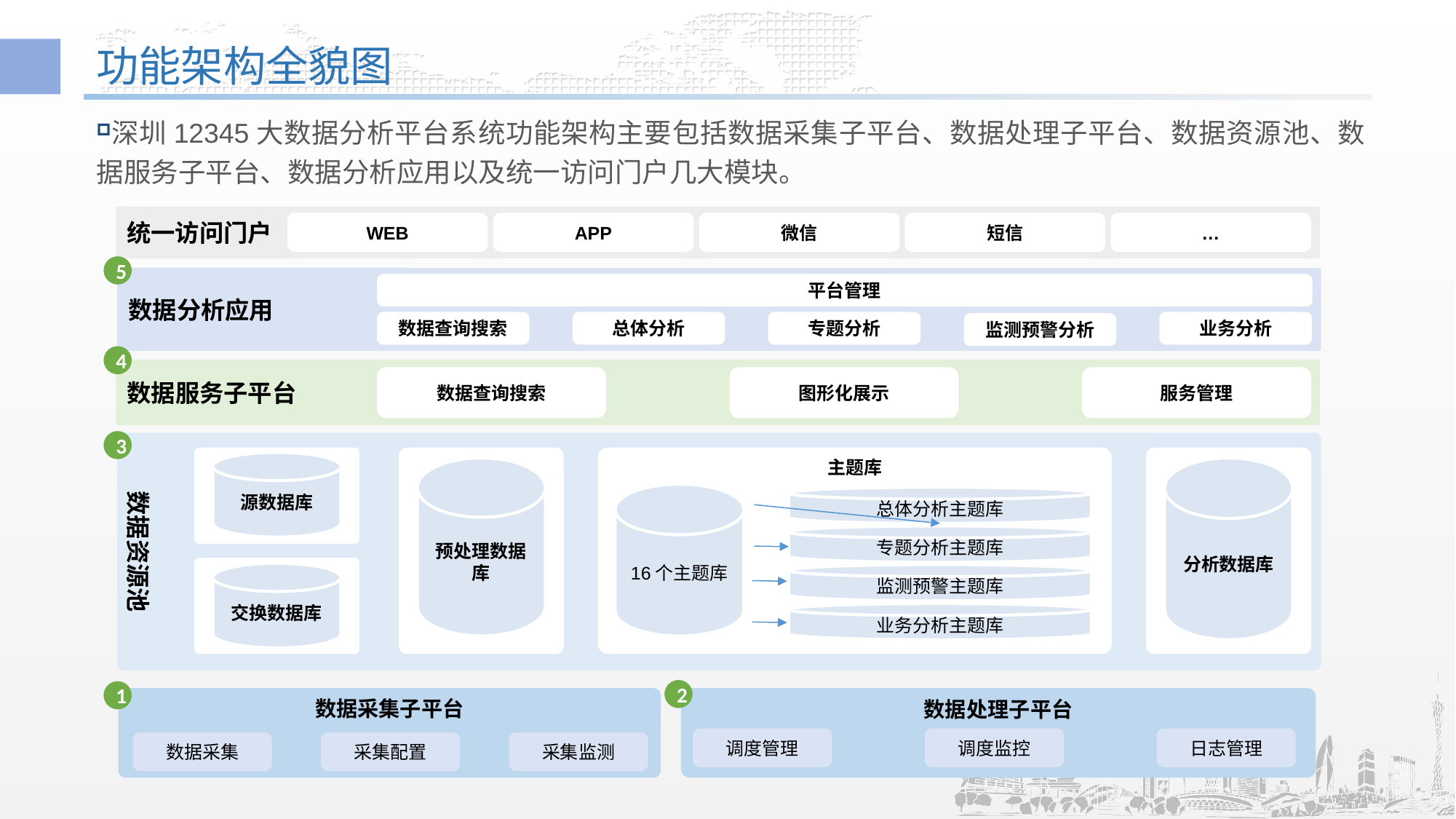

# 功能架构全貌图
深圳12345大数据分析平台系统功能架构主要包括数据采集子平台、数据处理子平台、数据资源池、数据服务子平台、数据分析应用以及统一访问门户几大模块。
统一访问门户
WEB
APP
微信
短信
…
5
数据分析应用
平台管理
总体分析
数据查询搜索
专题分析
业务分析
监测预警分析
4
数据服务子平台
数据查询搜索
图形化展示
服务管理
3
数据资源池

主题库

预处理数据库
分析数据库

源数据库

交换数据库
16个主题库
总体分析主题库
专题分析主题库
监测预警主题库
业务分析主题库
2
1
数据采集子平台
数据处理子平台
调度管理
调度监控
日志管理
数据采集
采集配置
采集监测